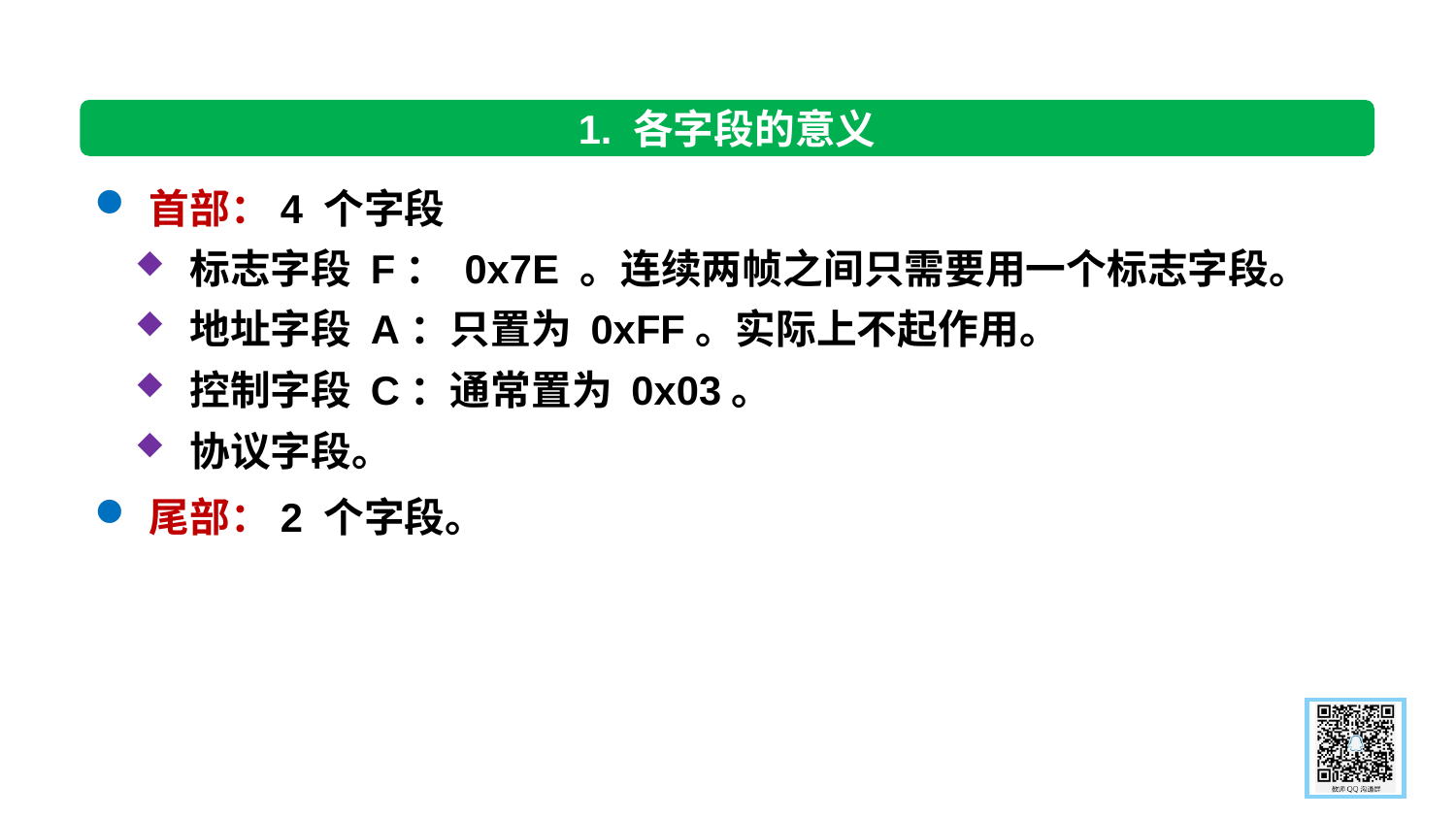

1. 各字段的意义

首部：4 个字段
标志字段 F： 0x7E 。连续两帧之间只需要用一个标志字段。
地址字段 A：只置为 0xFF。实际上不起作用。
控制字段 C：通常置为 0x03。
协议字段。
尾部：2 个字段。